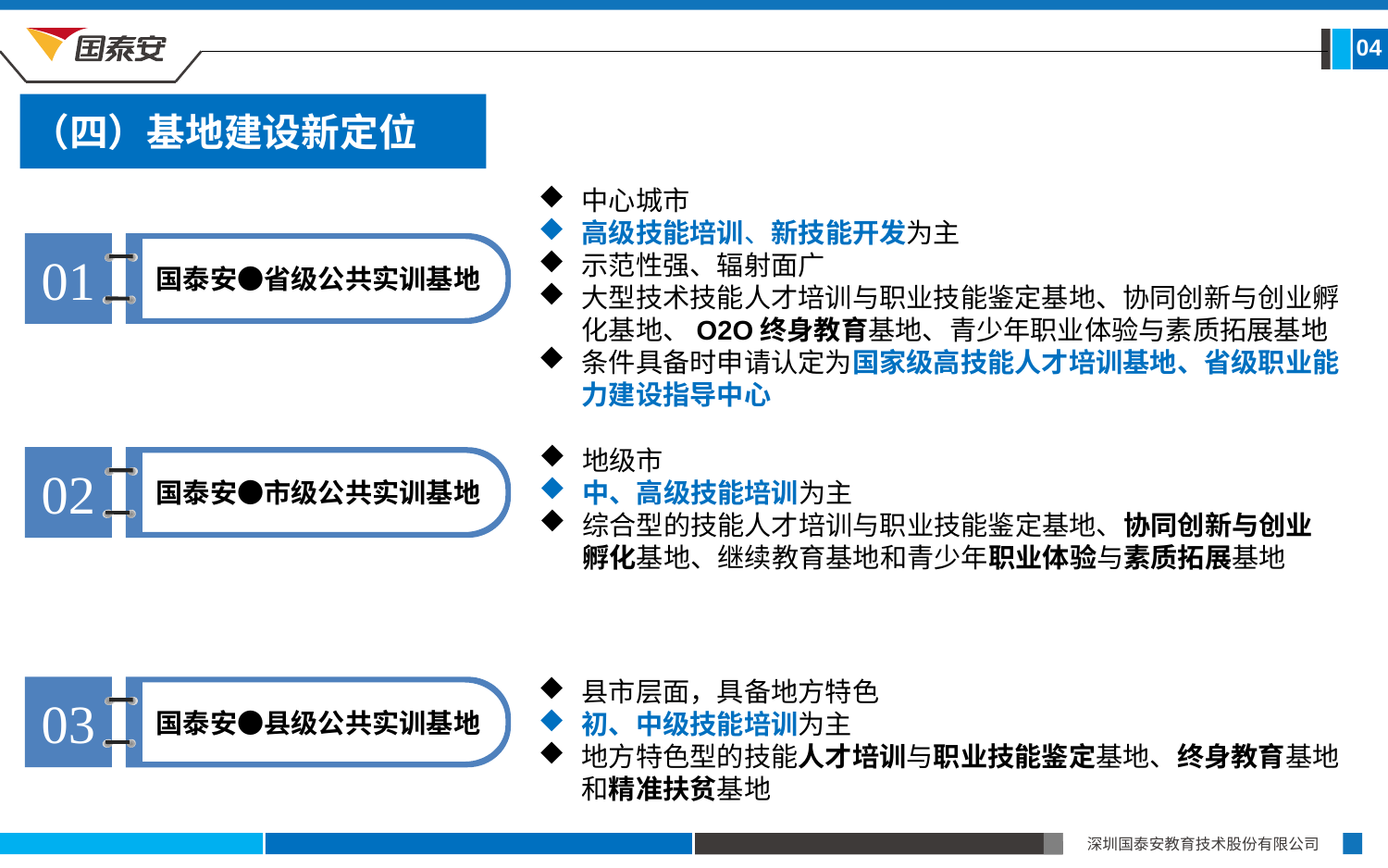

04
（四）基地建设新定位
中心城市
高级技能培训、新技能开发为主
示范性强、辐射面广
大型技术技能人才培训与职业技能鉴定基地、协同创新与创业孵化基地、O2O终身教育基地、青少年职业体验与素质拓展基地
条件具备时申请认定为国家级高技能人才培训基地、省级职业能力建设指导中心
01
国泰安●省级公共实训基地

地级市
中、高级技能培训为主
综合型的技能人才培训与职业技能鉴定基地、协同创新与创业孵化基地、继续教育基地和青少年职业体验与素质拓展基地
02
国泰安●市级公共实训基地

县市层面，具备地方特色
初、中级技能培训为主
地方特色型的技能人才培训与职业技能鉴定基地、终身教育基地和精准扶贫基地
03
国泰安●县级公共实训基地